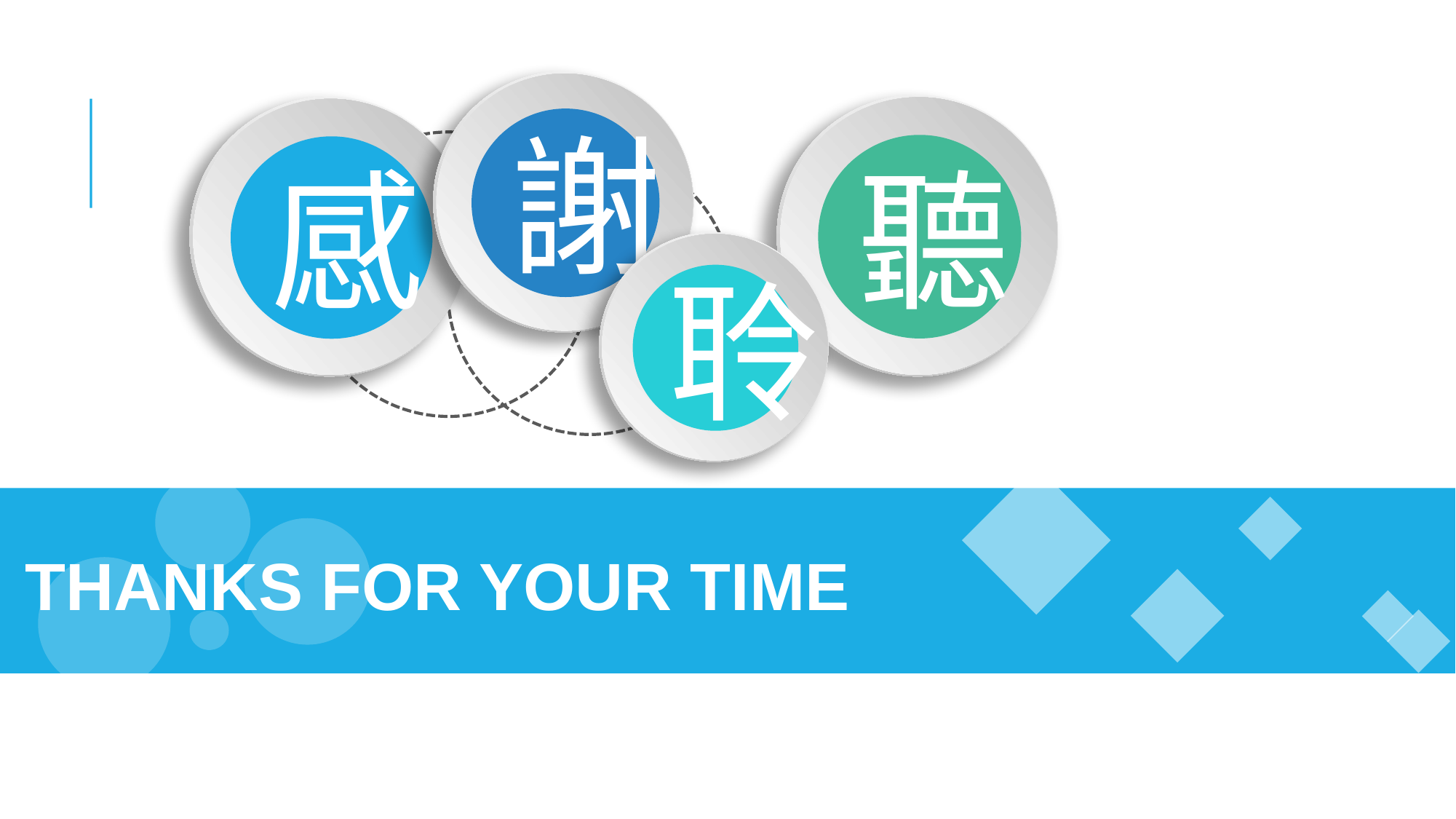

謝

聽
感

聆

THANKS FOR YOUR TIME